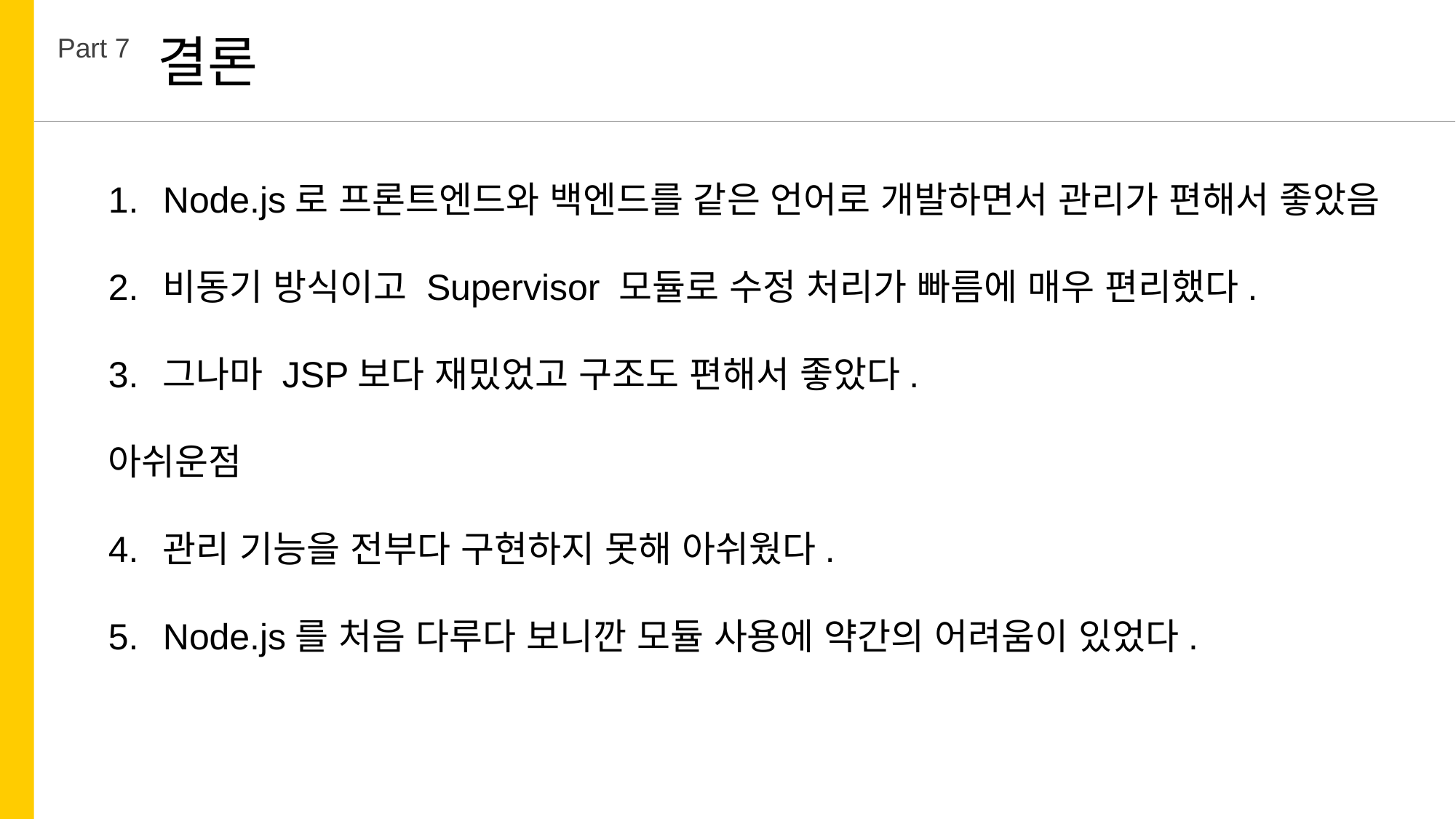

결론
Part 7
Node.js로 프론트엔드와 백엔드를 같은 언어로 개발하면서 관리가 편해서 좋았음

비동기 방식이고 Supervisor 모듈로 수정 처리가 빠름에 매우 편리했다.

그나마 JSP보다 재밌었고 구조도 편해서 좋았다.

아쉬운점

관리 기능을 전부다 구현하지 못해 아쉬웠다.

Node.js를 처음 다루다 보니깐 모듈 사용에 약간의 어려움이 있었다.